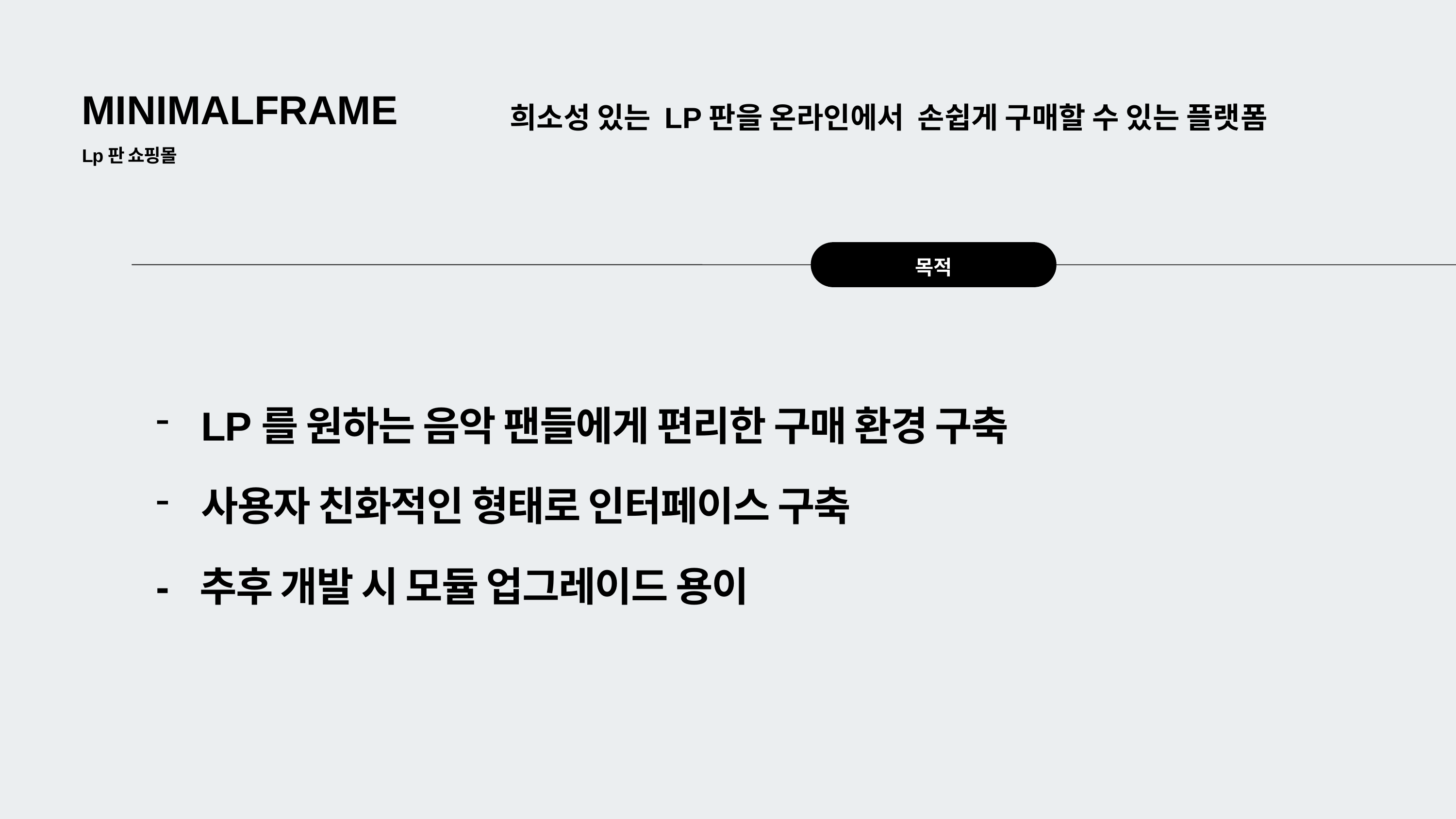

MINIMALFRAME
희소성 있는 LP판을 온라인에서  손쉽게 구매할 수 있는 플랫폼

Lp판 쇼핑몰

목적

LP를 원하는 음악 팬들에게 편리한 구매 환경 구축

사용자 친화적인 형태로 인터페이스 구축

-  추후 개발 시 모듈 업그레이드 용이